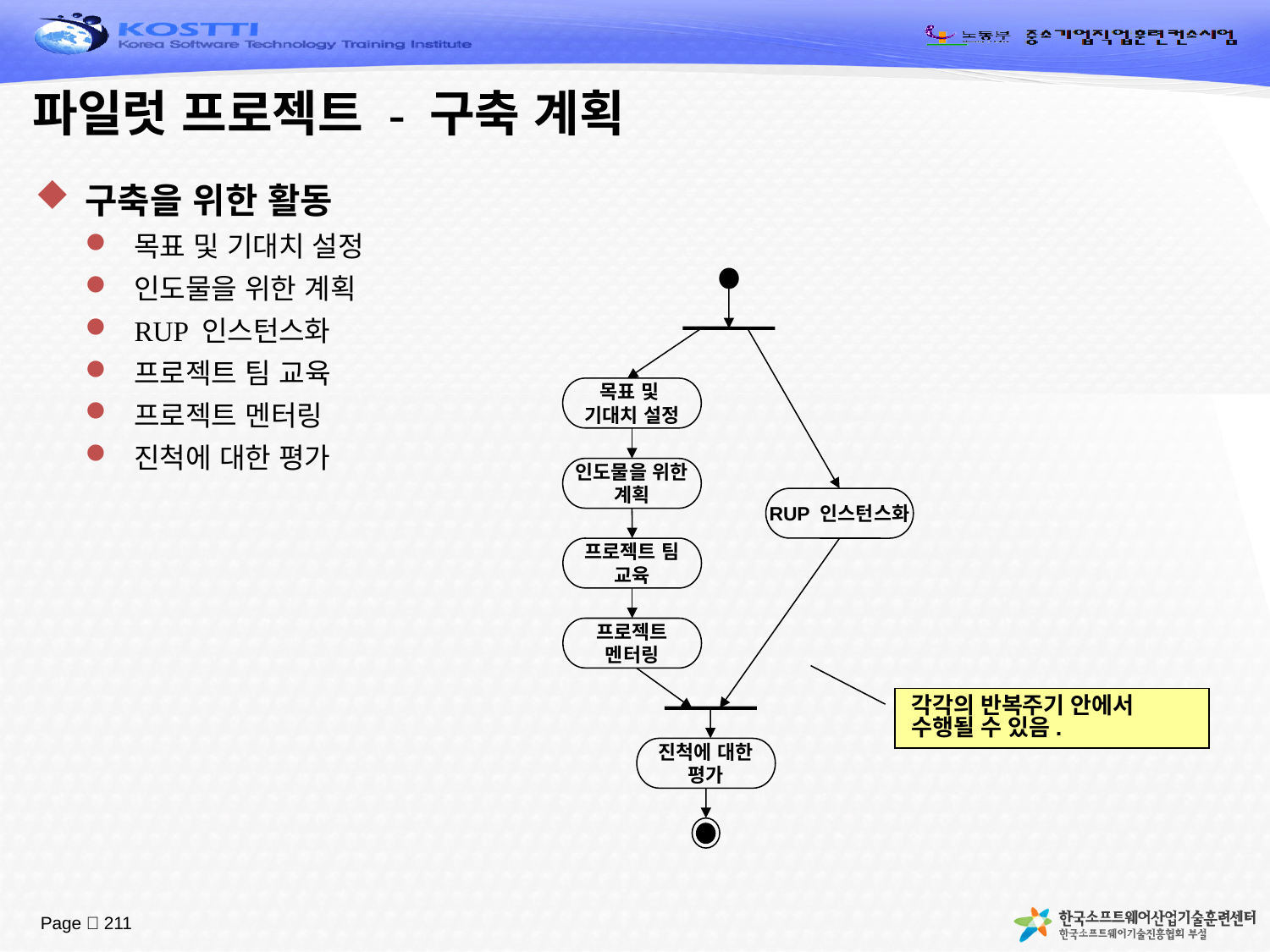

# 파일럿 프로젝트 - 구축 계획
구축을 위한 활동
목표 및 기대치 설정
인도물을 위한 계획
RUP 인스턴스화
프로젝트 팀 교육
프로젝트 멘터링
진척에 대한 평가

목표 및
기대치 설정
인도물을 위한
계획
RUP 인스턴스화
프로젝트 팀
교육

프로젝트
멘터링

진척에 대한
평가

각각의 반복주기 안에서 수행될 수 있음.